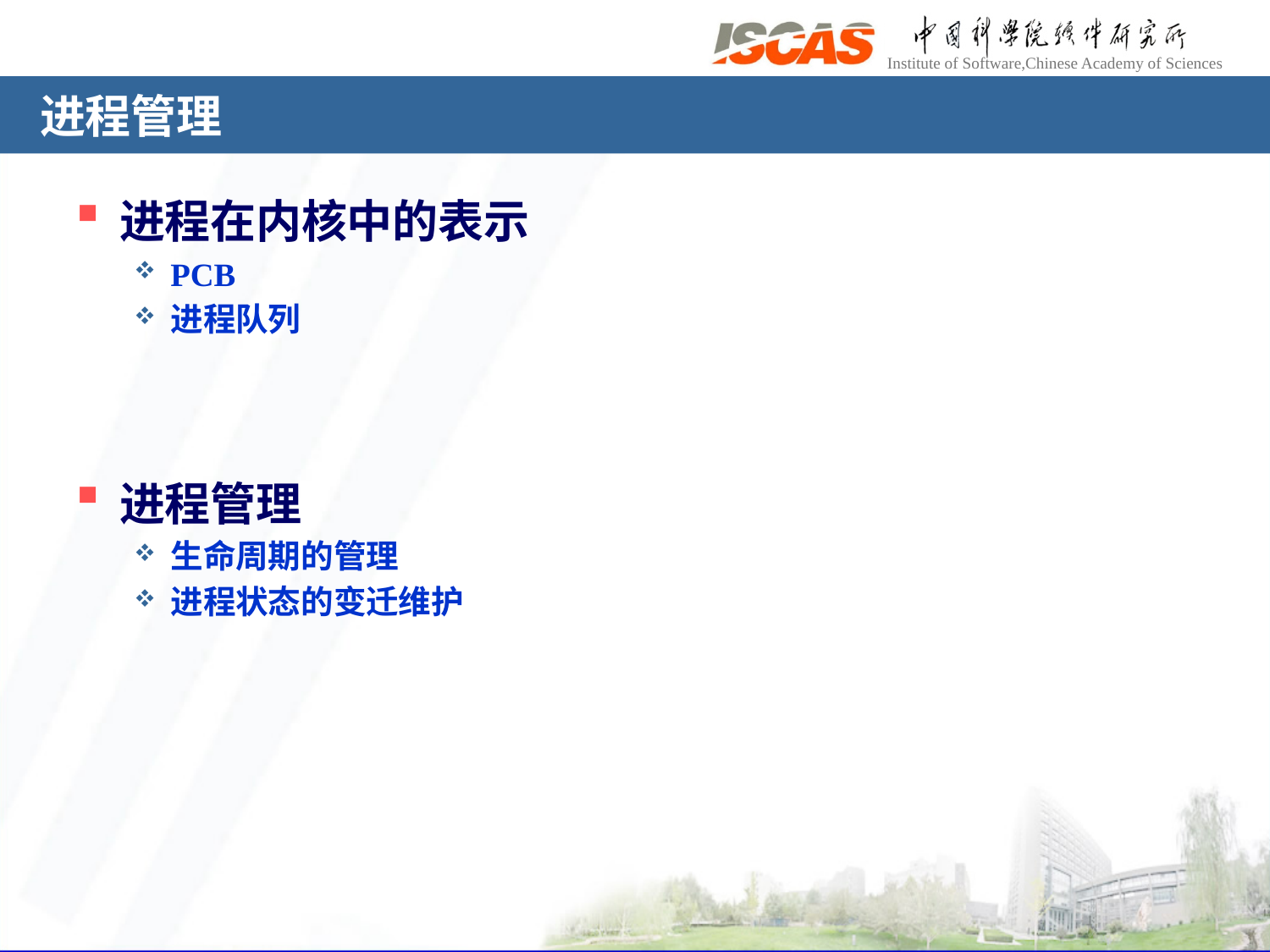

# 进程管理
进程在内核中的表示
PCB
进程队列

进程管理
生命周期的管理
进程状态的变迁维护